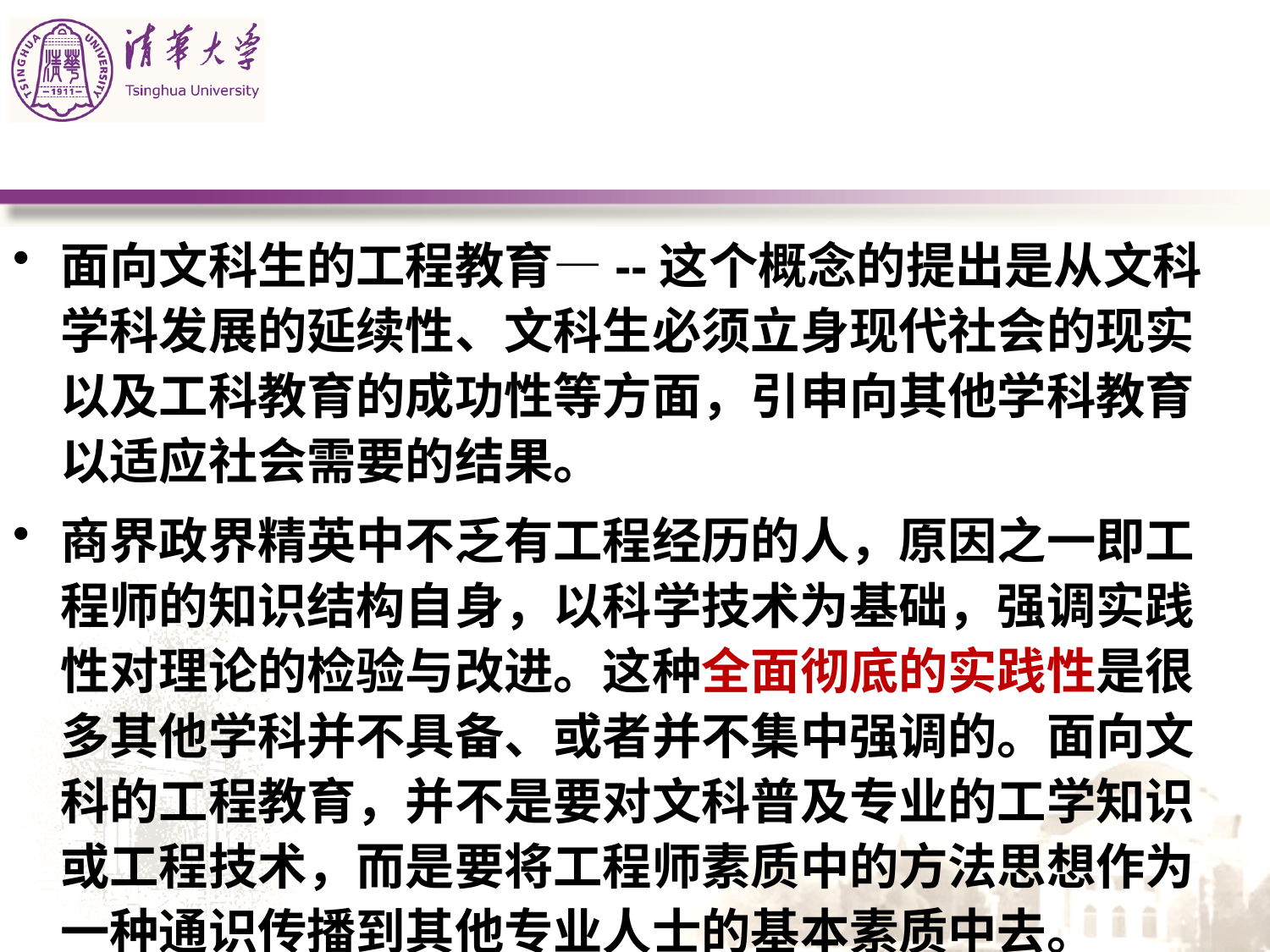

#
面向文科生的工程教育—--这个概念的提出是从文科学科发展的延续性、文科生必须立身现代社会的现实以及工科教育的成功性等方面，引申向其他学科教育以适应社会需要的结果。
商界政界精英中不乏有工程经历的人，原因之一即工程师的知识结构自身，以科学技术为基础，强调实践性对理论的检验与改进。这种全面彻底的实践性是很多其他学科并不具备、或者并不集中强调的。面向文科的工程教育，并不是要对文科普及专业的工学知识或工程技术，而是要将工程师素质中的方法思想作为一种通识传播到其他专业人士的基本素质中去。